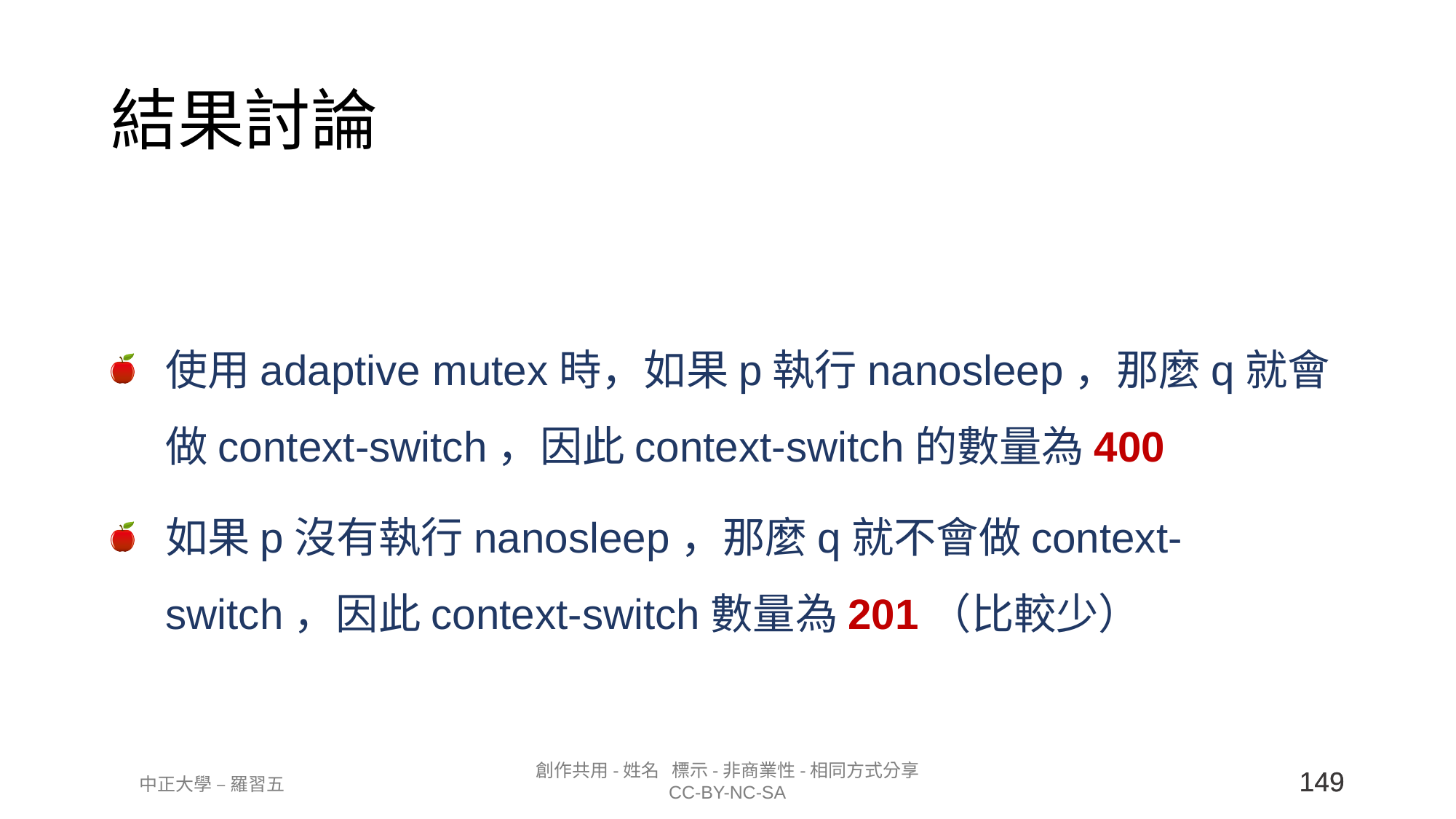

# 結果討論
使用adaptive mutex時，如果p執行nanosleep，那麼q就會做context-switch，因此context-switch的數量為400
如果p沒有執行nanosleep，那麼q就不會做context-switch，因此context-switch數量為201（比較少）